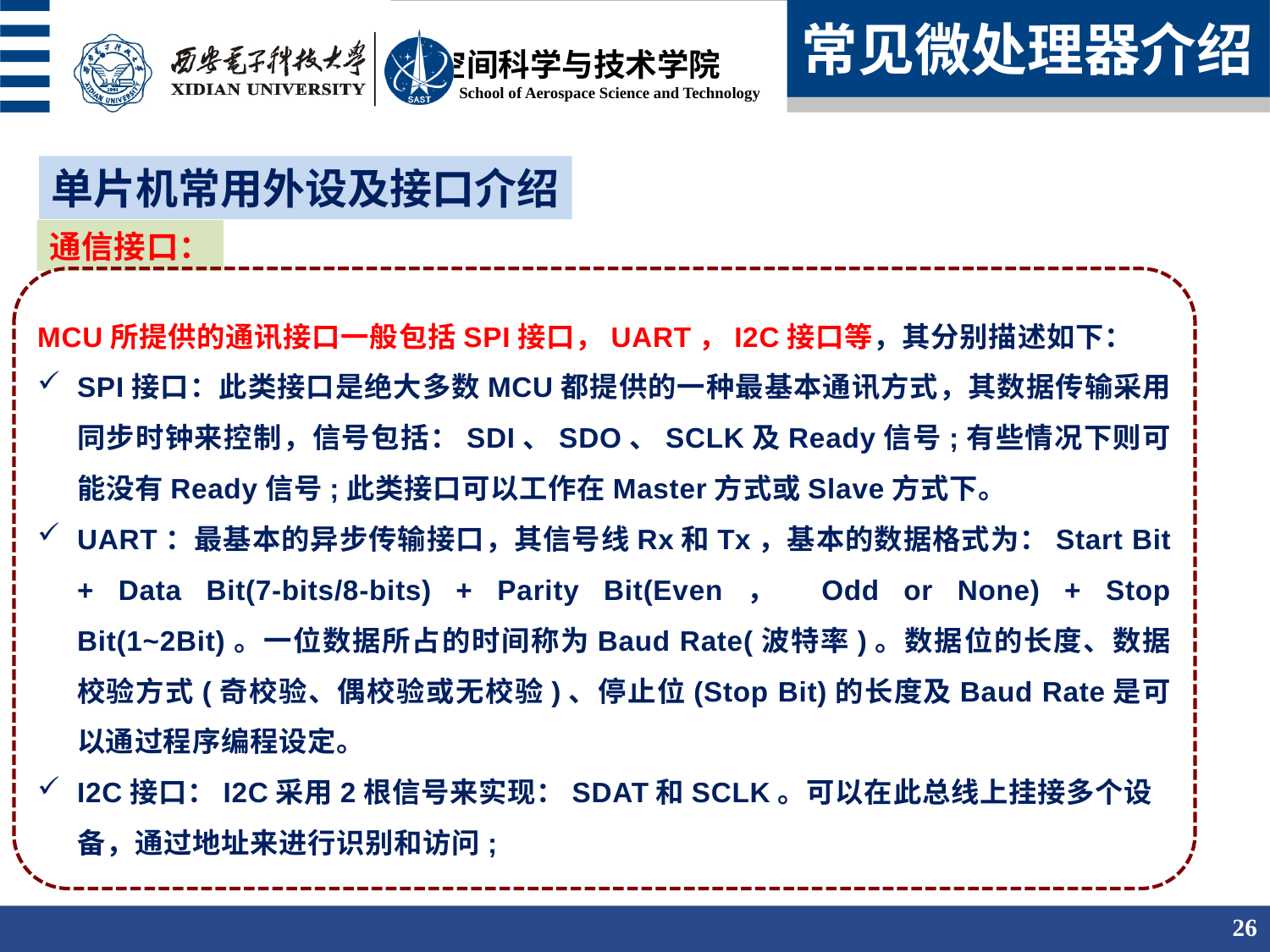

常见微处理器介绍
单片机常用外设及接口介绍
通信接口：

MCU所提供的通讯接口一般包括SPI接口，UART，I2C接口等，其分别描述如下：
SPI接口：此类接口是绝大多数MCU都提供的一种最基本通讯方式，其数据传输采用同步时钟来控制，信号包括：SDI、SDO、SCLK及Ready信号;有些情况下则可能没有Ready信号;此类接口可以工作在Master方式或Slave方式下。
UART：最基本的异步传输接口，其信号线Rx和Tx，基本的数据格式为：Start Bit + Data Bit(7-bits/8-bits) + Parity Bit(Even， Odd or None) + Stop Bit(1~2Bit)。一位数据所占的时间称为Baud Rate(波特率)。数据位的长度、数据校验方式(奇校验、偶校验或无校验)、停止位(Stop Bit)的长度及Baud Rate是可以通过程序编程设定。
I2C接口：I2C采用2根信号来实现：SDAT和SCLK。可以在此总线上挂接多个设备，通过地址来进行识别和访问;